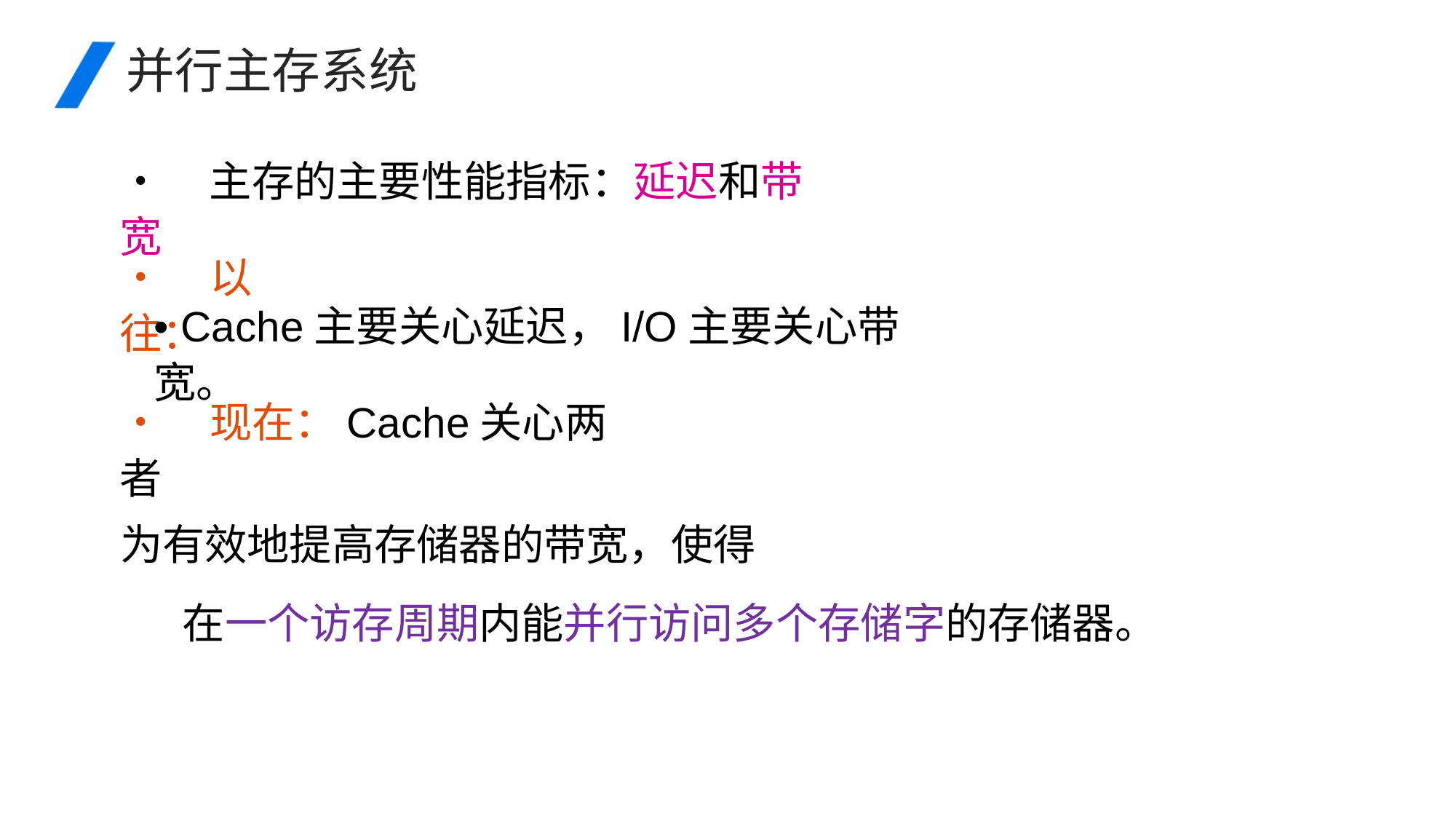

并行主存系统
• 主存的主要性能指标：延迟和带宽
• 以往：
• Cache主要关心延迟，I/O主要关心带宽。
• 现在：Cache关心两者
为有效地提高存储器的带宽，使得
在一个访存周期内能并行访问多个存储字的存储器。